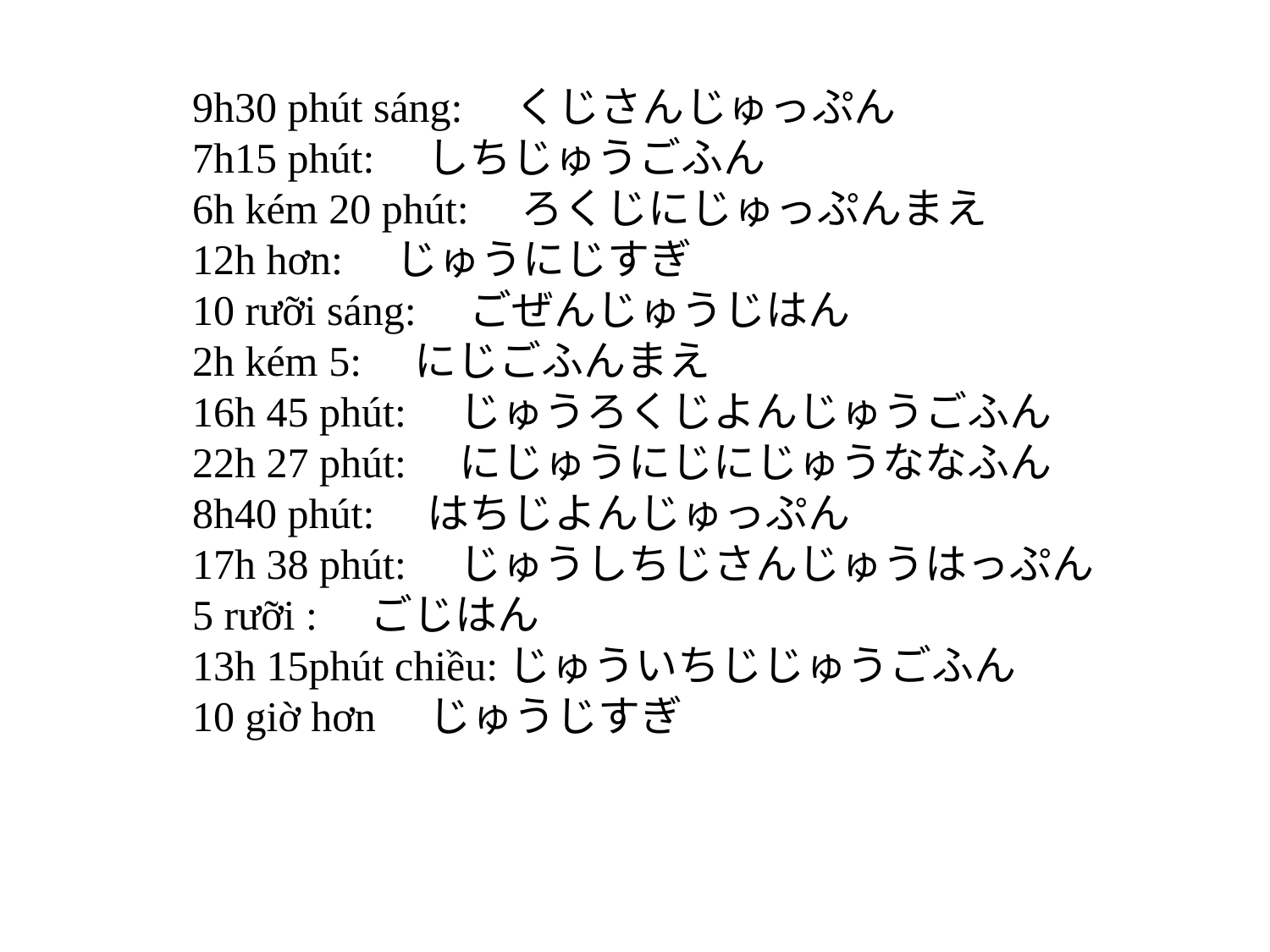

9h30 phút sáng:　くじさんじゅっぷん
7h15 phút:　しちじゅうごふん
6h kém 20 phút:　ろくじにじゅっぷんまえ
12h hơn:　じゅうにじすぎ
10 rưỡi sáng:　ごぜんじゅうじはん
2h kém 5:　にじごふんまえ
16h 45 phút:　じゅうろくじよんじゅうごふん
22h 27 phút:　にじゅうにじにじゅうななふん
8h40 phút:　はちじよんじゅっぷん
17h 38 phút:　じゅうしちじさんじゅうはっぷん
5 rưỡi :　ごじはん
13h 15phút chiều:じゅういちじじゅうごふん
10 giờ hơn　じゅうじすぎ